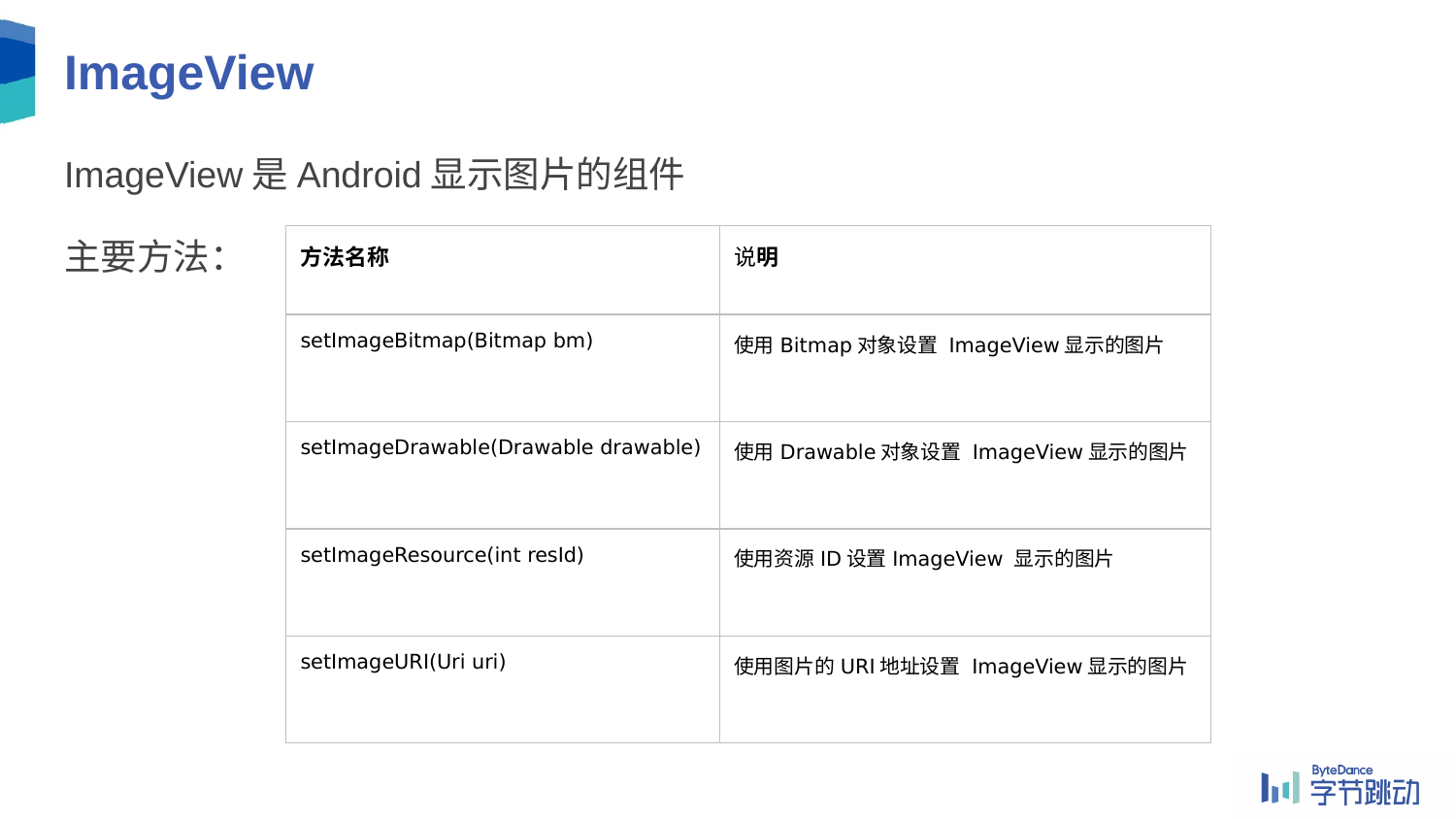

# ImageView
ImageView是Android显示图片的组件
主要方法：
| 方法名称 | 说明 |
| --- | --- |
| setImageBitmap(Bitmap bm) | 使用Bitmap对象设置 ImageView显示的图片 |
| setImageDrawable(Drawable drawable) | 使用Drawable对象设置 ImageView显示的图片 |
| setImageResource(int resId) | 使用资源ID设置ImageView 显示的图片 |
| setImageURI(Uri uri) | 使用图片的URI地址设置 ImageView显示的图片 |